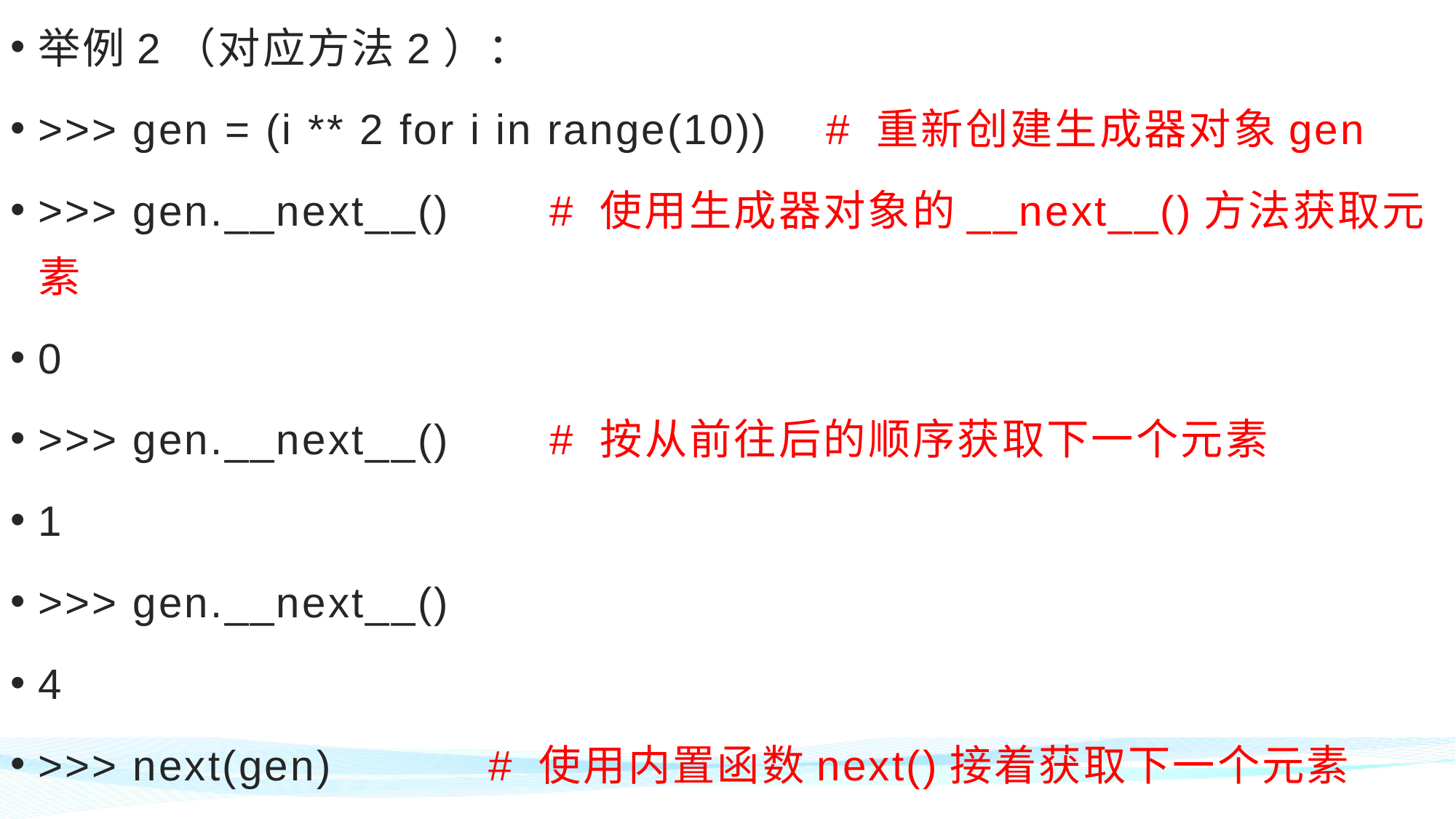

举例2（对应方法2）：
>>> gen = (i ** 2 for i in range(10))    # 重新创建生成器对象gen
>>> gen.__next__()       # 使用生成器对象的__next__()方法获取元素
0
>>> gen.__next__()       # 按从前往后的顺序获取下一个元素
1
>>> gen.__next__()
4
>>> next(gen)           # 使用内置函数next()接着获取下一个元素
9
54